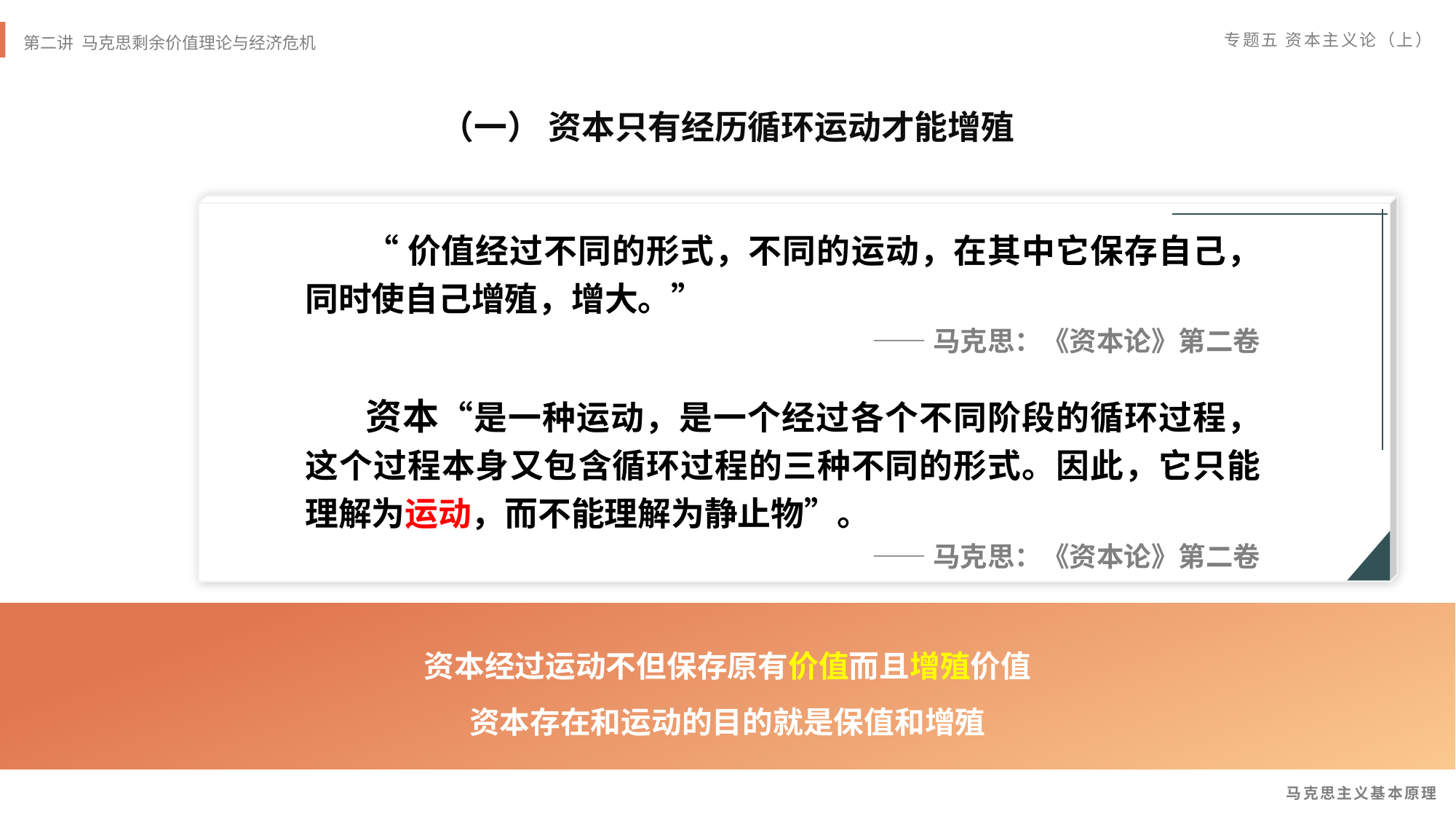

（一） 资本只有经历循环运动才能增殖

“价值经过不同的形式，不同的运动，在其中它保存自己，同时使自己增殖，增大。”
——马克思：《资本论》第二卷
资本“是一种运动，是一个经过各个不同阶段的循环过程，这个过程本身又包含循环过程的三种不同的形式。因此，它只能理解为运动，而不能理解为静止物”。
——马克思：《资本论》第二卷

资本经过运动不但保存原有价值而且增殖价值
资本存在和运动的目的就是保值和增殖